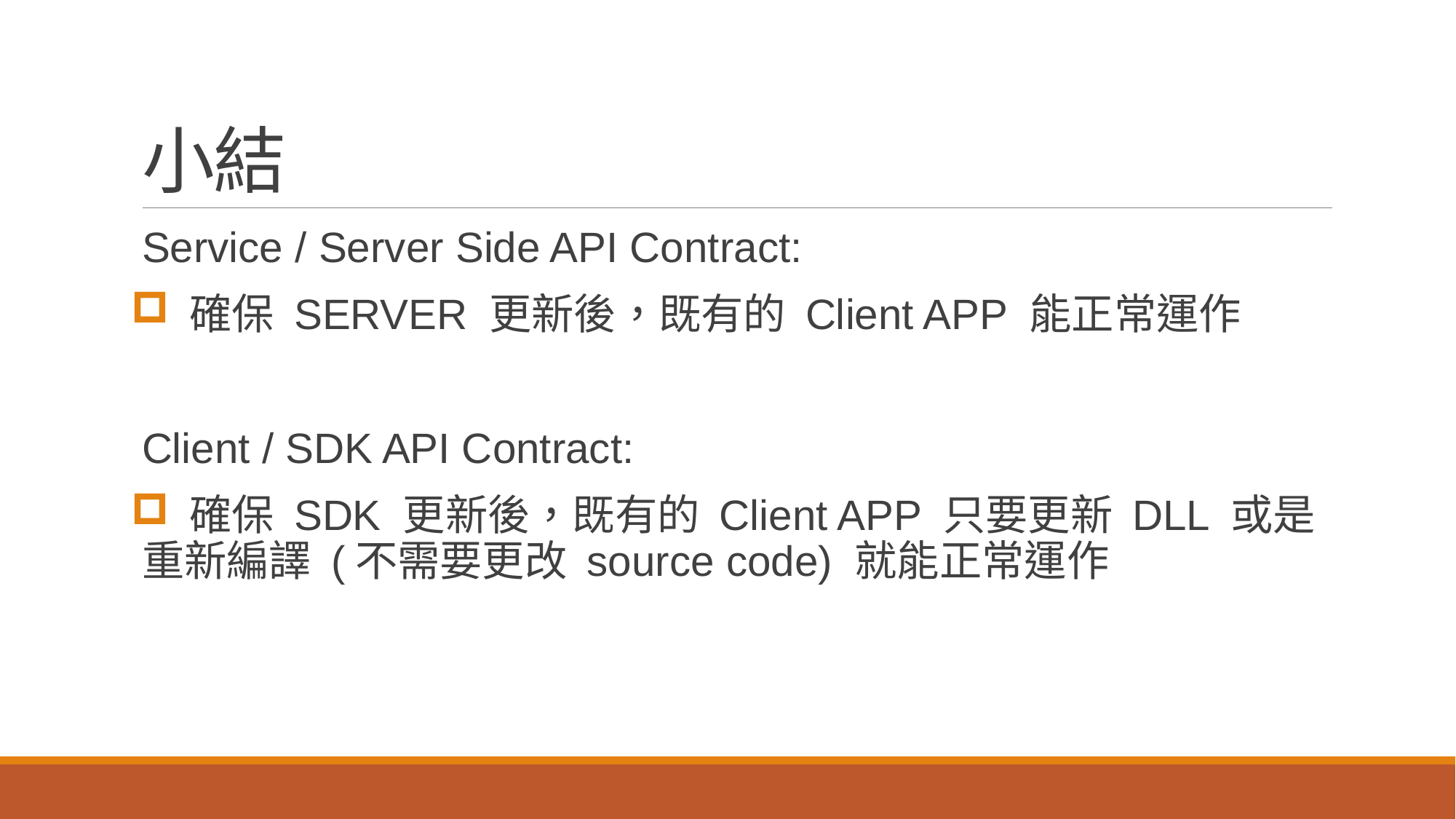

# 小結
Service / Server Side API Contract:
 確保 SERVER 更新後，既有的 Client APP 能正常運作

Client / SDK API Contract:
 確保 SDK 更新後，既有的 Client APP 只要更新 DLL 或是重新編譯 (不需要更改 source code) 就能正常運作